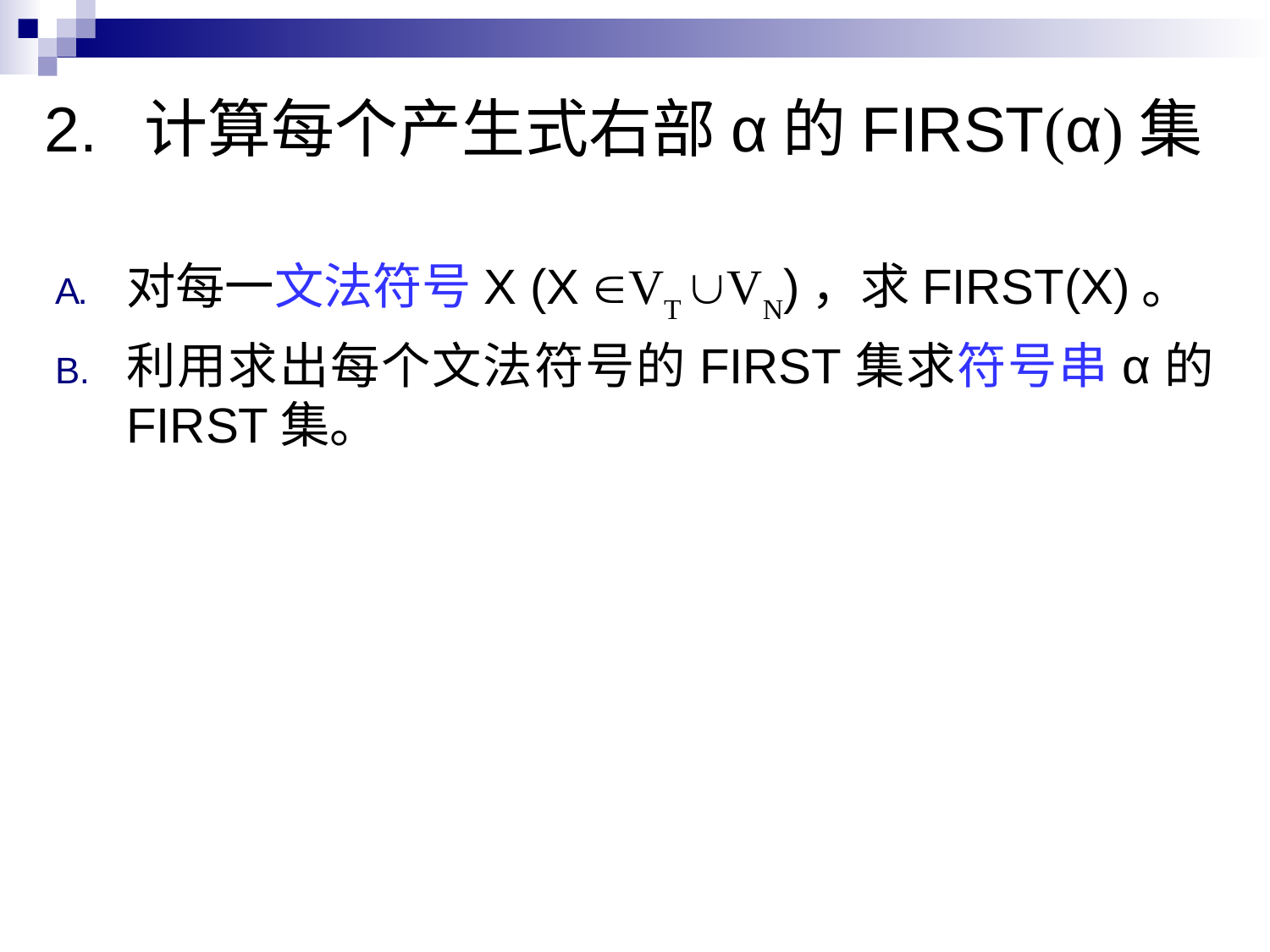

# 2.  计算每个产生式右部α的FIRST(α)集
对每一文法符号X (X ∈VT ∪VN)，求FIRST(X)。
利用求出每个文法符号的FIRST集求符号串α的FIRST集。